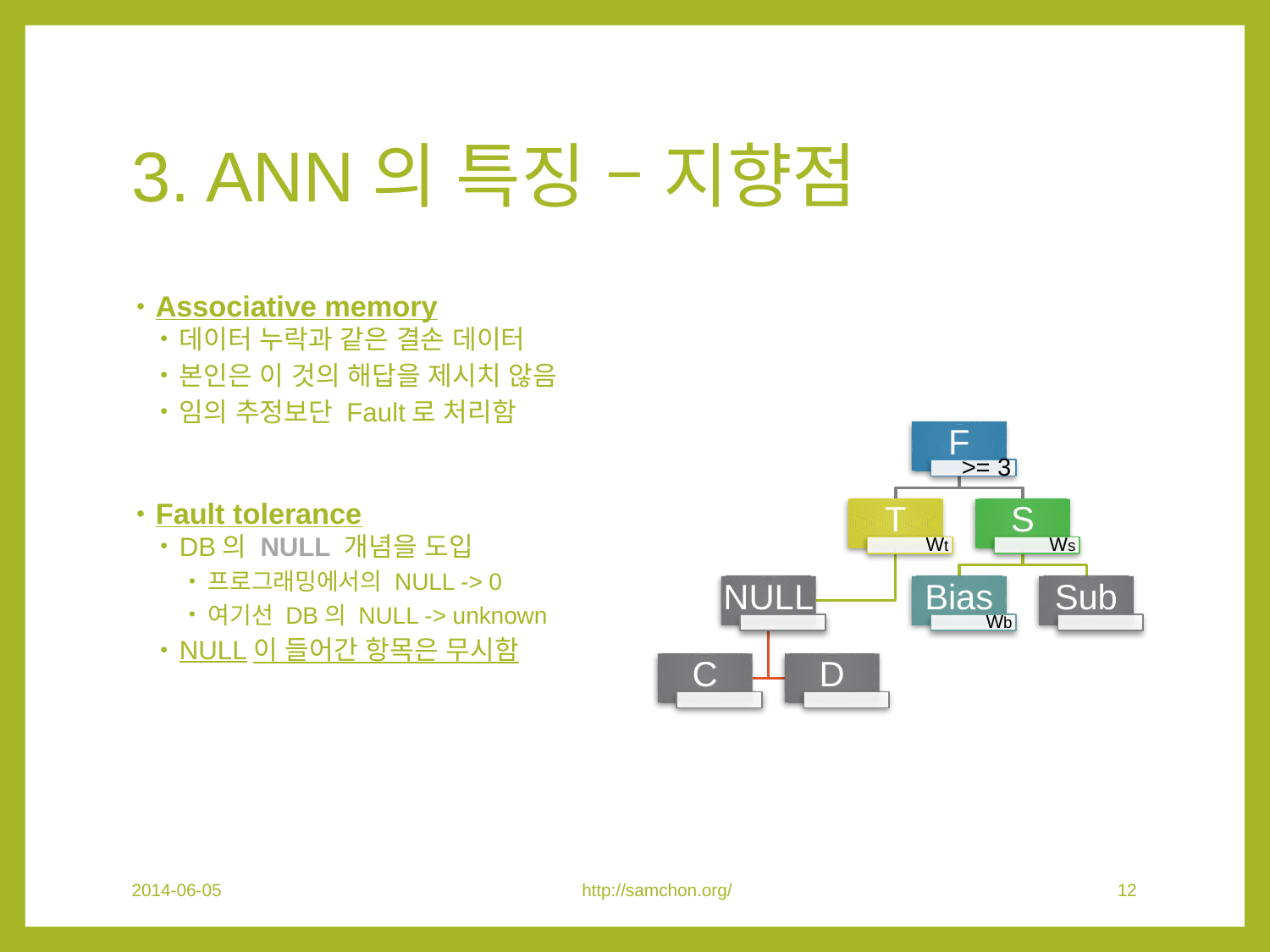

# 3. ANN의 특징 – 지향점
Associative memory
데이터 누락과 같은 결손 데이터
본인은 이 것의 해답을 제시치 않음
임의 추정보단 Fault로 처리함

Fault tolerance
DB의 NULL 개념을 도입
프로그래밍에서의 NULL -> 0
여기선 DB의 NULL -> unknown
NULL이 들어간 항목은 무시함
F
>= 3
T
Wt
NULL

C

D

S
Ws
Bias
Wb
Sub

2014-06-05
http://samchon.org/
12